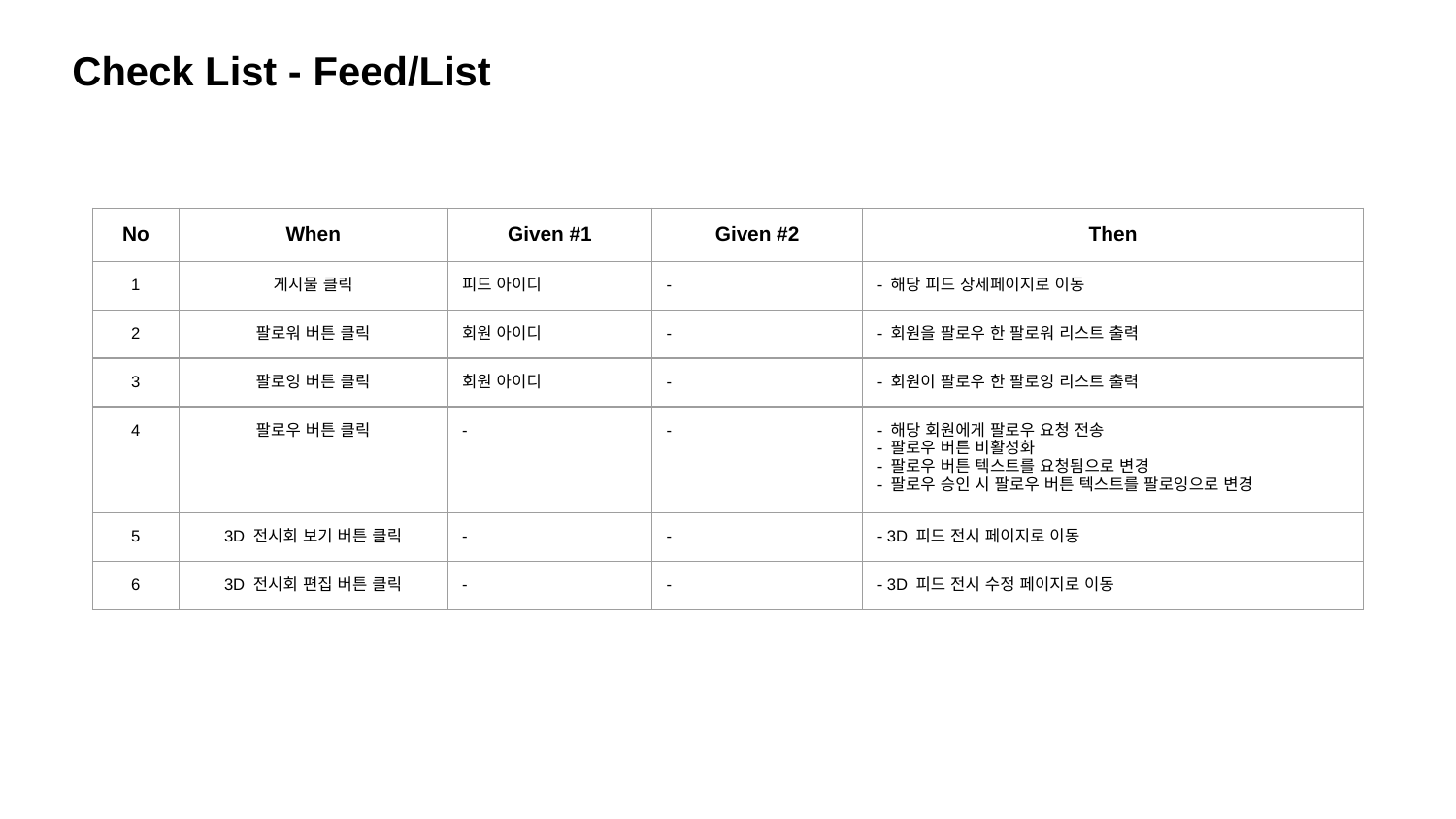

Check List - Feed/List
| No | When | Given #1 | Given #2 | Then |
| --- | --- | --- | --- | --- |
| 1 | 게시물 클릭 | 피드 아이디 | - | - 해당 피드 상세페이지로 이동 |
| 2 | 팔로워 버튼 클릭 | 회원 아이디 | - | - 회원을 팔로우 한 팔로워 리스트 출력 |
| 3 | 팔로잉 버튼 클릭 | 회원 아이디 | - | - 회원이 팔로우 한 팔로잉 리스트 출력 |
| 4 | 팔로우 버튼 클릭 | - | - | - 해당 회원에게 팔로우 요청 전송 - 팔로우 버튼 비활성화 - 팔로우 버튼 텍스트를 요청됨으로 변경 - 팔로우 승인 시 팔로우 버튼 텍스트를 팔로잉으로 변경 |
| 5 | 3D 전시회 보기 버튼 클릭 | - | - | - 3D 피드 전시 페이지로 이동 |
| 6 | 3D 전시회 편집 버튼 클릭 | - | - | - 3D 피드 전시 수정 페이지로 이동 |